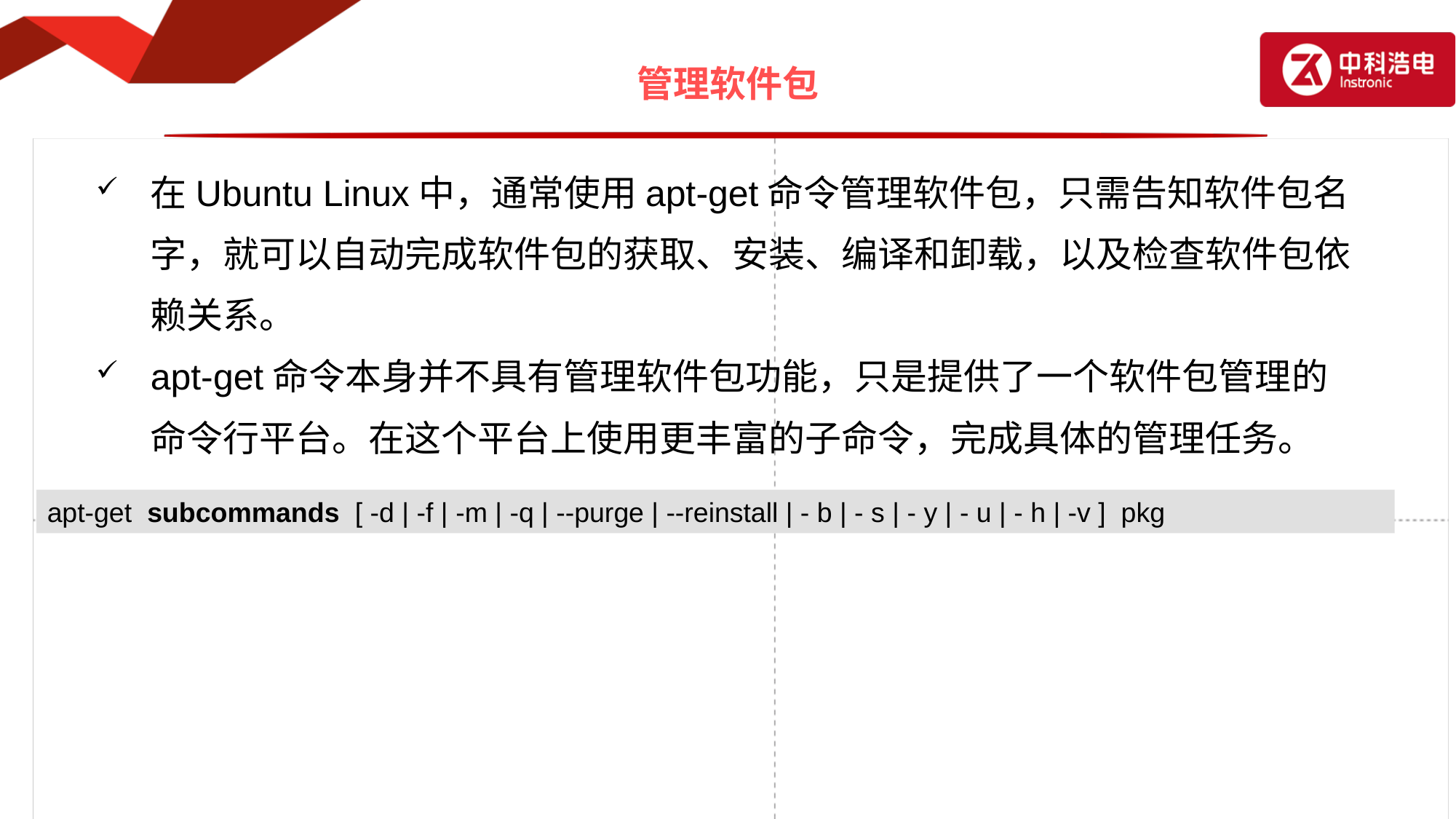

# 管理软件包
在Ubuntu Linux中，通常使用apt-get命令管理软件包，只需告知软件包名字，就可以自动完成软件包的获取、安装、编译和卸载，以及检查软件包依赖关系。
apt-get命令本身并不具有管理软件包功能，只是提供了一个软件包管理的命令行平台。在这个平台上使用更丰富的子命令，完成具体的管理任务。
apt-get  subcommands  [ -d | -f | -m | -q | --purge | --reinstall | - b | - s | - y | - u | - h | -v ]  pkg